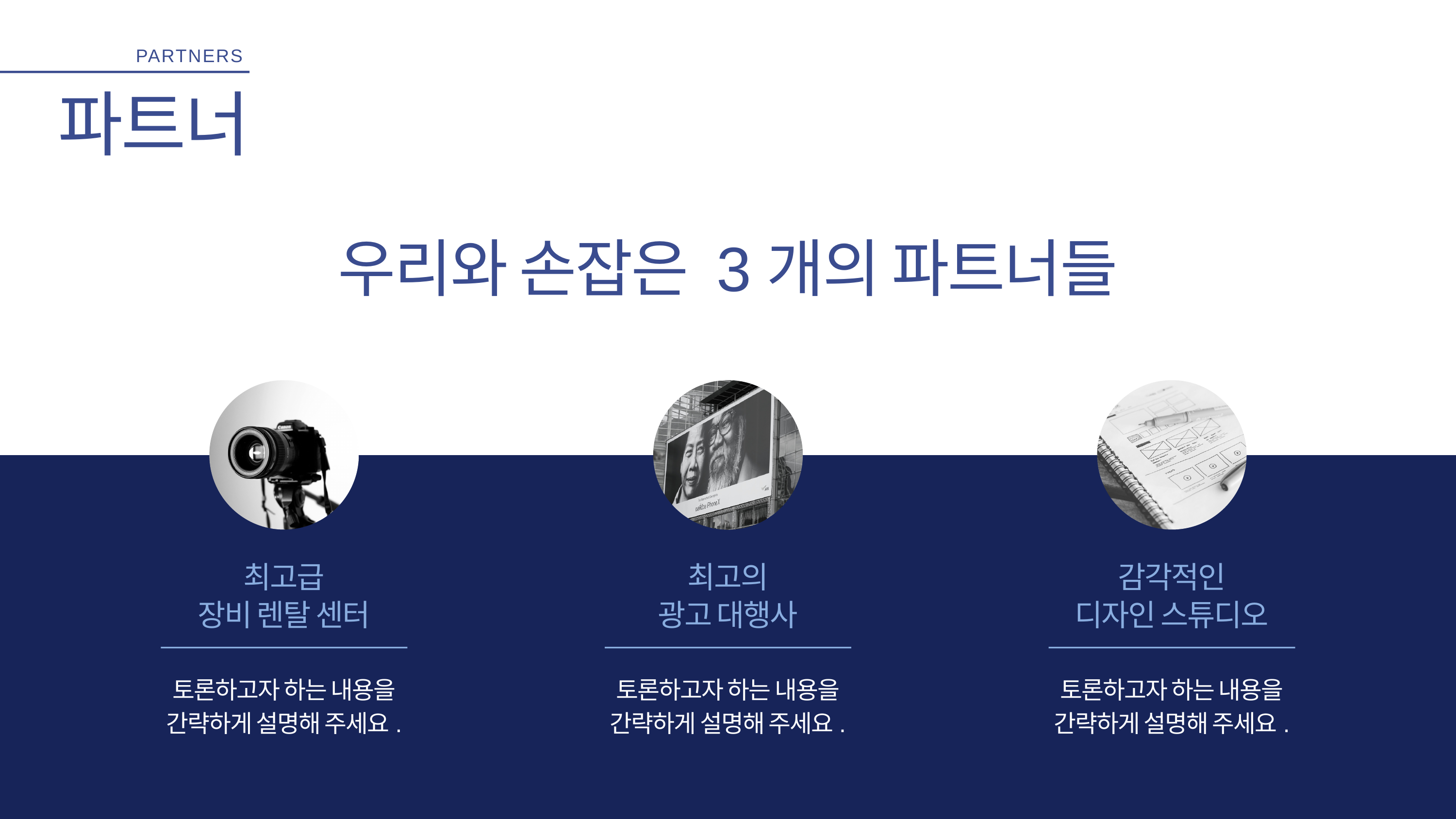

PARTNERS

파트너
우리와 손잡은 3개의 파트너들

최고급
장비 렌탈 센터
최고의
광고 대행사
감각적인
디자인 스튜디오

토론하고자 하는 내용을
간략하게 설명해 주세요.
토론하고자 하는 내용을
간략하게 설명해 주세요.
토론하고자 하는 내용을
간략하게 설명해 주세요.